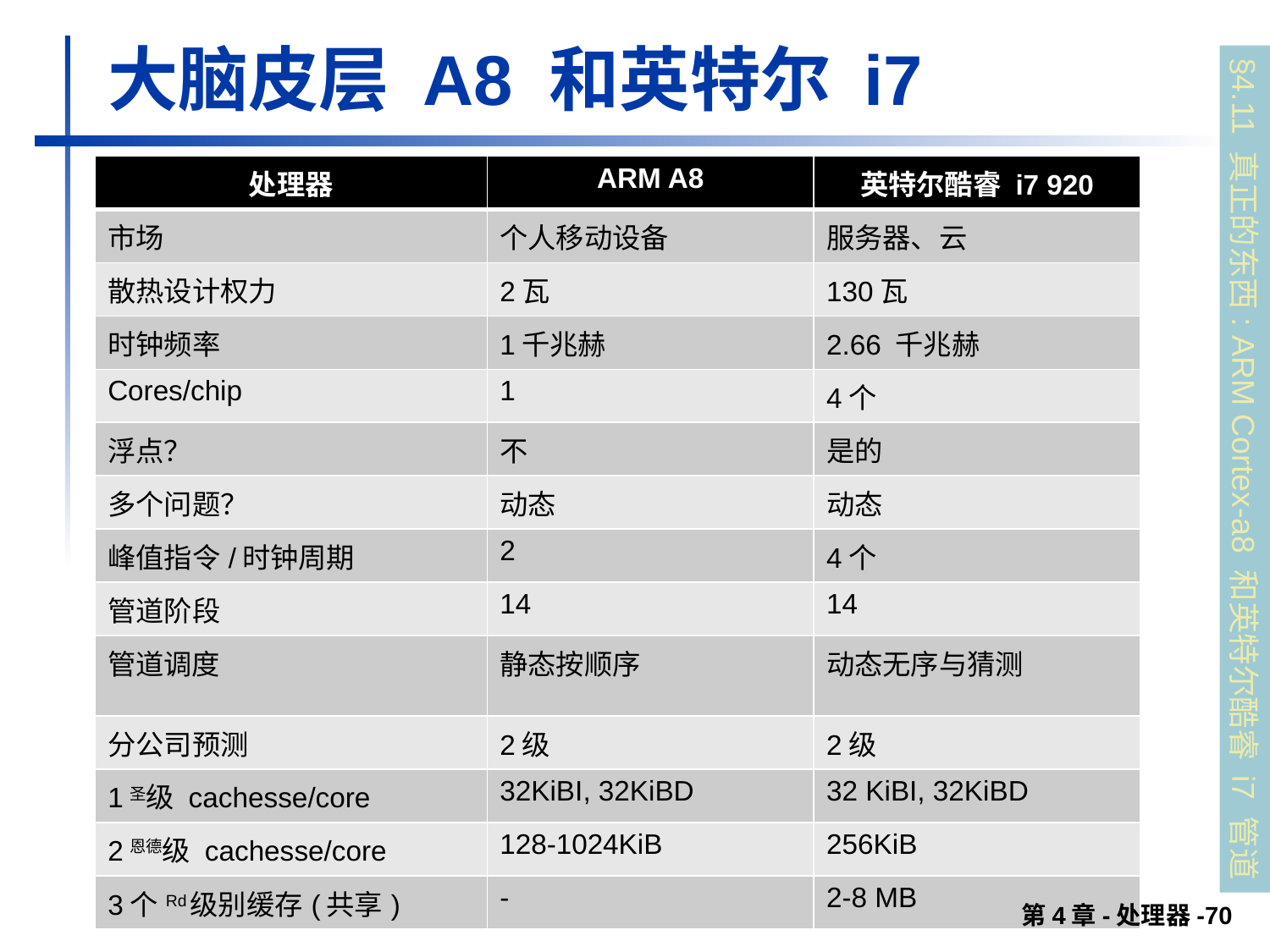

# 大脑皮层 A8 和英特尔 i7
| 处理器 | ARM A8 | 英特尔酷睿 i7 920 |
| --- | --- | --- |
| 市场 | 个人移动设备 | 服务器、云 |
| 散热设计权力 | 2瓦 | 130瓦 |
| 时钟频率 | 1千兆赫 | 2.66 千兆赫 |
| Cores/chip | 1 | 4个 |
| 浮点？ | 不 | 是的 |
| 多个问题？ | 动态 | 动态 |
| 峰值指令/时钟周期 | 2 | 4个 |
| 管道阶段 | 14 | 14 |
| 管道调度 | 静态按顺序 | 动态无序与猜测 |
| 分公司预测 | 2级 | 2级 |
| 1圣级 cachesse/core | 32KiBI, 32KiBD | 32 KiBI, 32KiBD |
| 2恩德级 cachesse/core | 128-1024KiB | 256KiB |
| 3个Rd级别缓存(共享) | - | 2-8 MB |
§4.11 真正的东西: ARM Cortex-a8 和英特尔酷睿 i7 管道
第4章-处理器-70